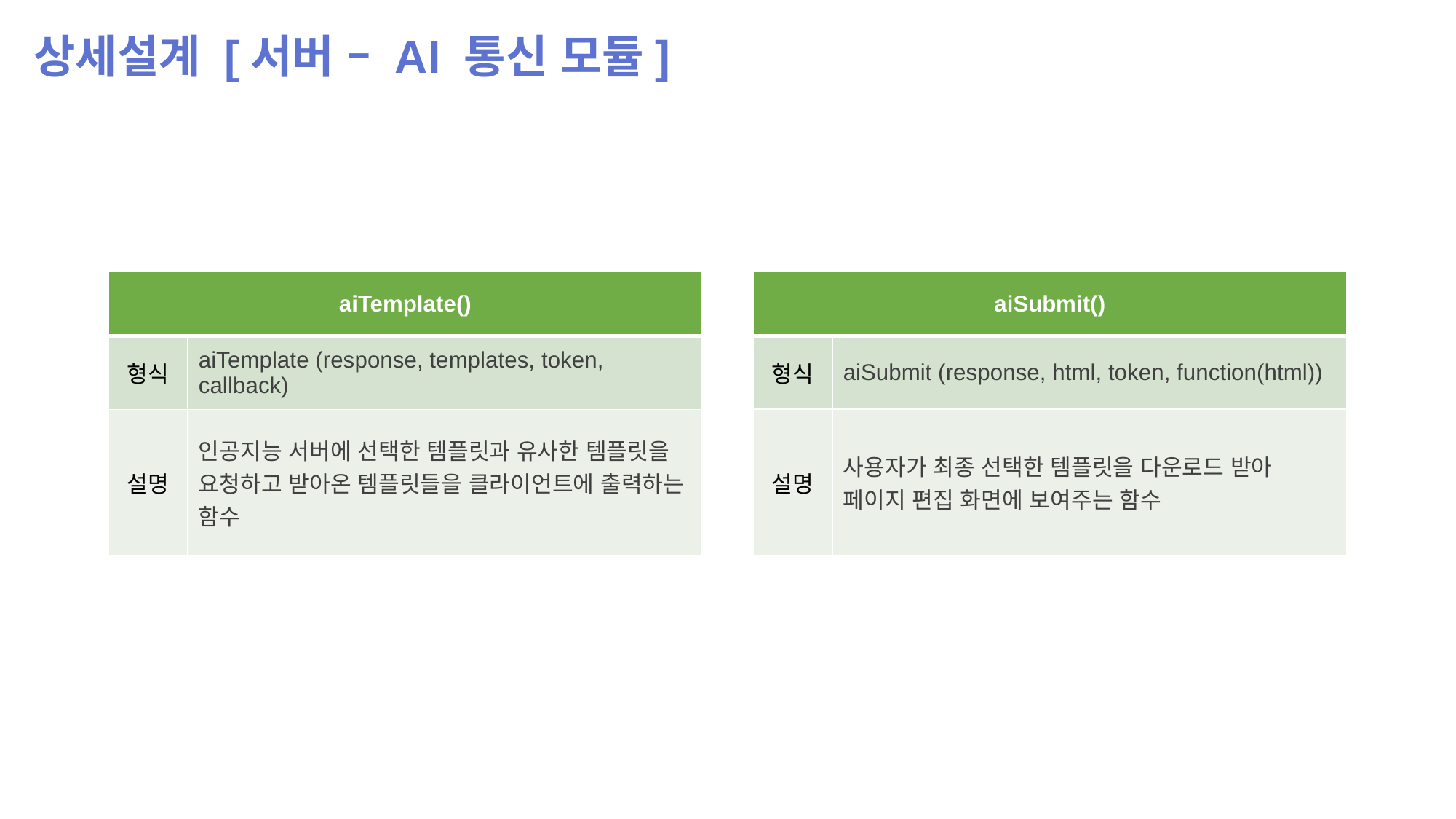

상세설계 [서버 – AI 통신 모듈]
| aiTemplate() |  |
| --- | --- |
| 형식 | aiTemplate (response, templates, token, callback) |
| 설명 | 인공지능 서버에 선택한 템플릿과 유사한 템플릿을 요청하고 받아온 템플릿들을 클라이언트에 출력하는 함수 |
| aiSubmit() |  |
| --- | --- |
| 형식 | aiSubmit (response, html, token, function(html)) |
| 설명 | 사용자가 최종 선택한 템플릿을 다운로드 받아 페이지 편집 화면에 보여주는 함수 |